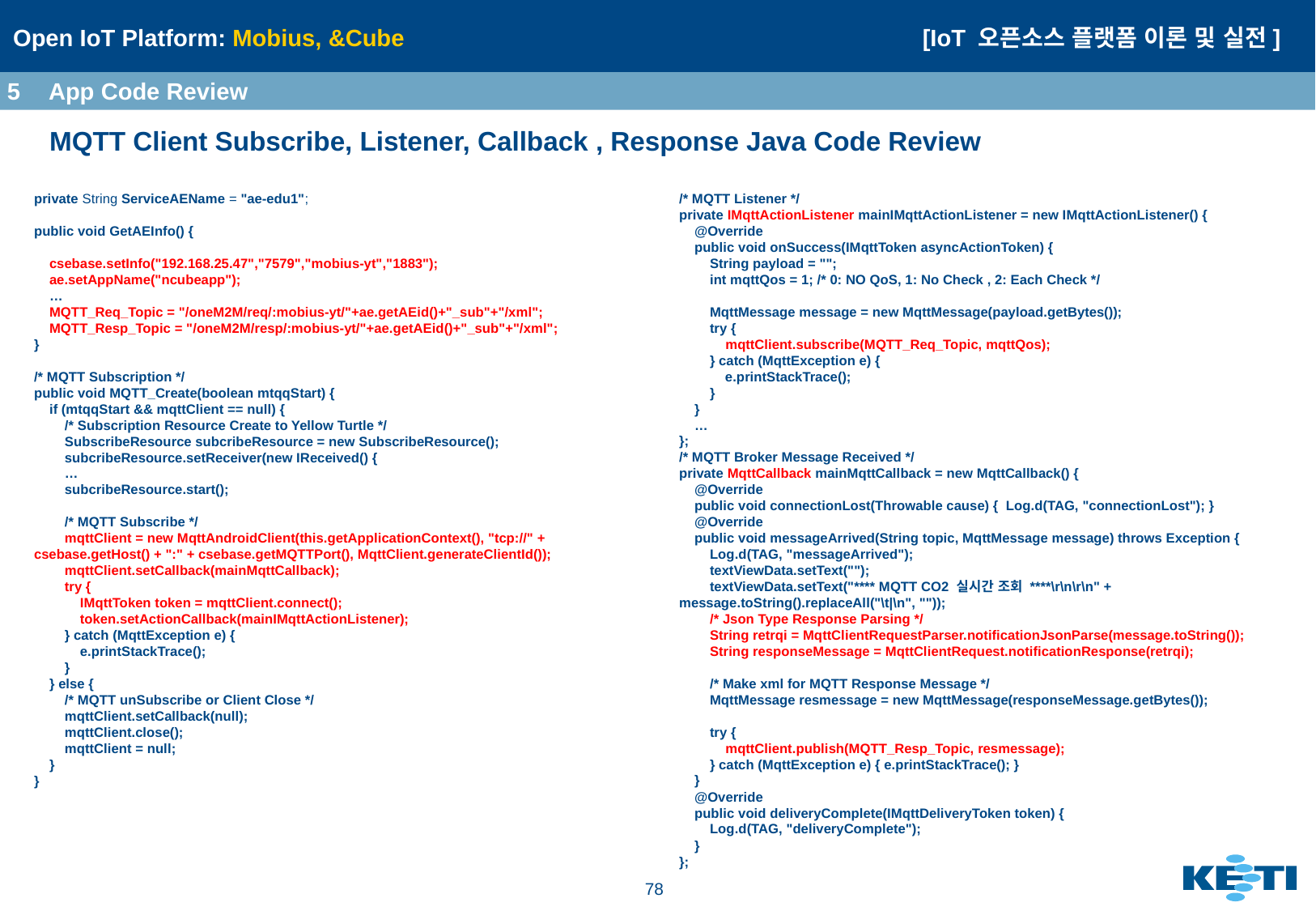

5	App Code Review
# MQTT Client Subscribe, Listener, Callback , Response Java Code Review
private String ServiceAEName = "ae-edu1";
public void GetAEInfo() {
    csebase.setInfo("192.168.25.47","7579","mobius-yt","1883");
    ae.setAppName("ncubeapp");
    …
    MQTT_Req_Topic = "/oneM2M/req/:mobius-yt/"+ae.getAEid()+"_sub"+"/xml";
    MQTT_Resp_Topic = "/oneM2M/resp/:mobius-yt/"+ae.getAEid()+"_sub"+"/xml";
}
/* MQTT Subscription */
public void MQTT_Create(boolean mtqqStart) {
    if (mtqqStart && mqttClient == null) {
        /* Subscription Resource Create to Yellow Turtle */
        SubscribeResource subcribeResource = new SubscribeResource();
        subcribeResource.setReceiver(new IReceived() {
        …
        subcribeResource.start();
        /* MQTT Subscribe */
        mqttClient = new MqttAndroidClient(this.getApplicationContext(), "tcp://" + csebase.getHost() + ":" + csebase.getMQTTPort(), MqttClient.generateClientId());
        mqttClient.setCallback(mainMqttCallback);
        try {
            IMqttToken token = mqttClient.connect();
            token.setActionCallback(mainIMqttActionListener);
        } catch (MqttException e) {
            e.printStackTrace();
        }
    } else {
        /* MQTT unSubscribe or Client Close */
        mqttClient.setCallback(null);
        mqttClient.close();
        mqttClient = null;
    }
}
/* MQTT Listener */
private IMqttActionListener mainIMqttActionListener = new IMqttActionListener() {
    @Override
    public void onSuccess(IMqttToken asyncActionToken) {
        String payload = "";
        int mqttQos = 1; /* 0: NO QoS, 1: No Check , 2: Each Check */
        MqttMessage message = new MqttMessage(payload.getBytes());
        try {
            mqttClient.subscribe(MQTT_Req_Topic, mqttQos);
        } catch (MqttException e) {
            e.printStackTrace();
        }
    }
    …
};
/* MQTT Broker Message Received */
private MqttCallback mainMqttCallback = new MqttCallback() {
    @Override
    public void connectionLost(Throwable cause) {  Log.d(TAG, "connectionLost"); }
    @Override
    public void messageArrived(String topic, MqttMessage message) throws Exception {
        Log.d(TAG, "messageArrived");
        textViewData.setText("");
        textViewData.setText("**** MQTT CO2 실시간 조회 ****\r\n\r\n" + message.toString().replaceAll("\t|\n", ""));
        /* Json Type Response Parsing */
        String retrqi = MqttClientRequestParser.notificationJsonParse(message.toString());
        String responseMessage = MqttClientRequest.notificationResponse(retrqi);
        /* Make xml for MQTT Response Message */
        MqttMessage resmessage = new MqttMessage(responseMessage.getBytes());
        try {
            mqttClient.publish(MQTT_Resp_Topic, resmessage);
        } catch (MqttException e) { e.printStackTrace(); }
    }
    @Override
    public void deliveryComplete(IMqttDeliveryToken token) {
        Log.d(TAG, "deliveryComplete");
    }
};